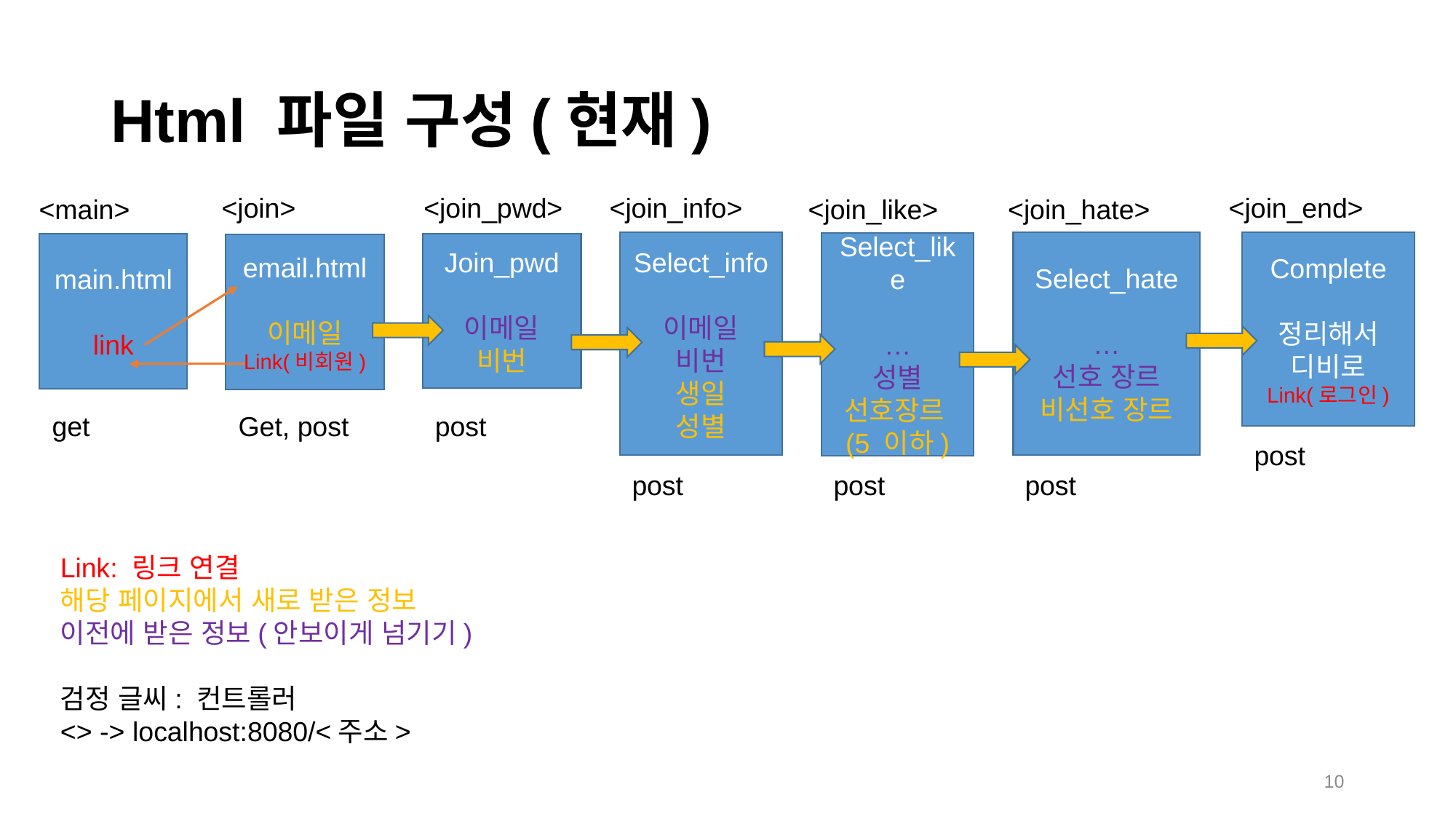

# Html 파일 구성(현재)
<join>
<join_pwd>
<join_info>
<join_end>
<main>
<join_like>
<join_hate>
Select_hate

…
선호 장르
비선호 장르
post
Complete

정리해서
디비로
Link(로그인)
post
Select_info

이메일
비번
생일
성별
post
Select_like

…
성별
선호장르(5 이하)
post
Join_pwd

이메일
비번
post
main.html

link
get
email.html

이메일
Link(비회원)
Get, post

Link: 링크 연결
해당 페이지에서 새로 받은 정보
이전에 받은 정보(안보이게 넘기기)

검정 글씨: 컨트롤러
<> -> localhost:8080/<주소>
10